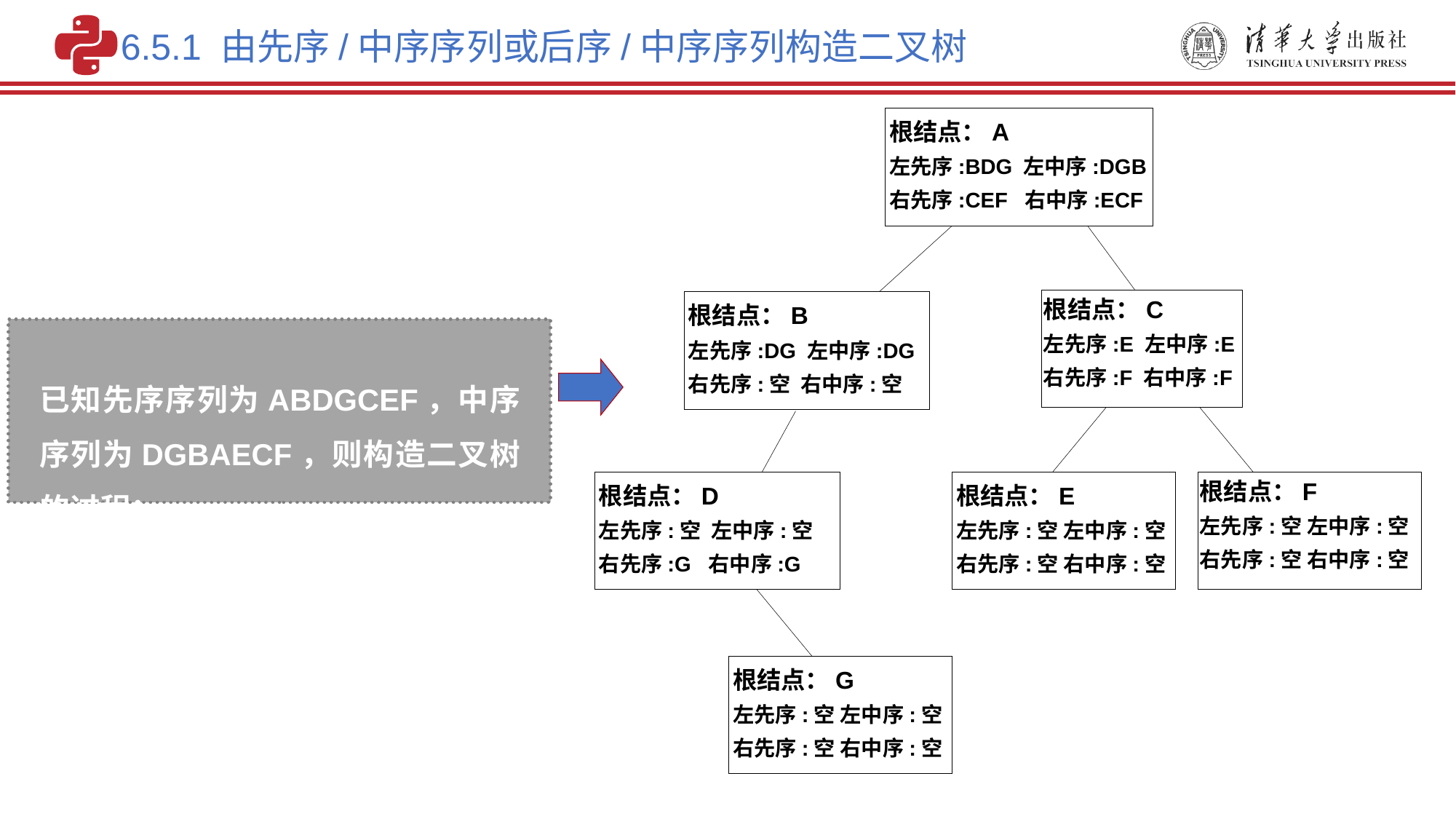

6.5.1 由先序/中序序列或后序/中序序列构造二叉树
根结点：A
左先序:BDG 左中序:DGB
右先序:CEF  右中序:ECF

根结点：C
左先序:E 左中序:E
右先序:F 右中序:F

根结点：B
左先序:DG 左中序:DG
右先序:空  右中序:空

根结点：D
左先序:空  左中序:空
右先序:G  右中序:G

根结点：E
左先序:空 左中序:空
右先序:空 右中序:空

根结点：F
左先序:空 左中序:空
右先序:空 右中序:空

根结点：G
左先序:空 左中序:空
右先序:空 右中序:空

已知先序序列为ABDGCEF，中序序列为DGBAECF，则构造二叉树的过程：